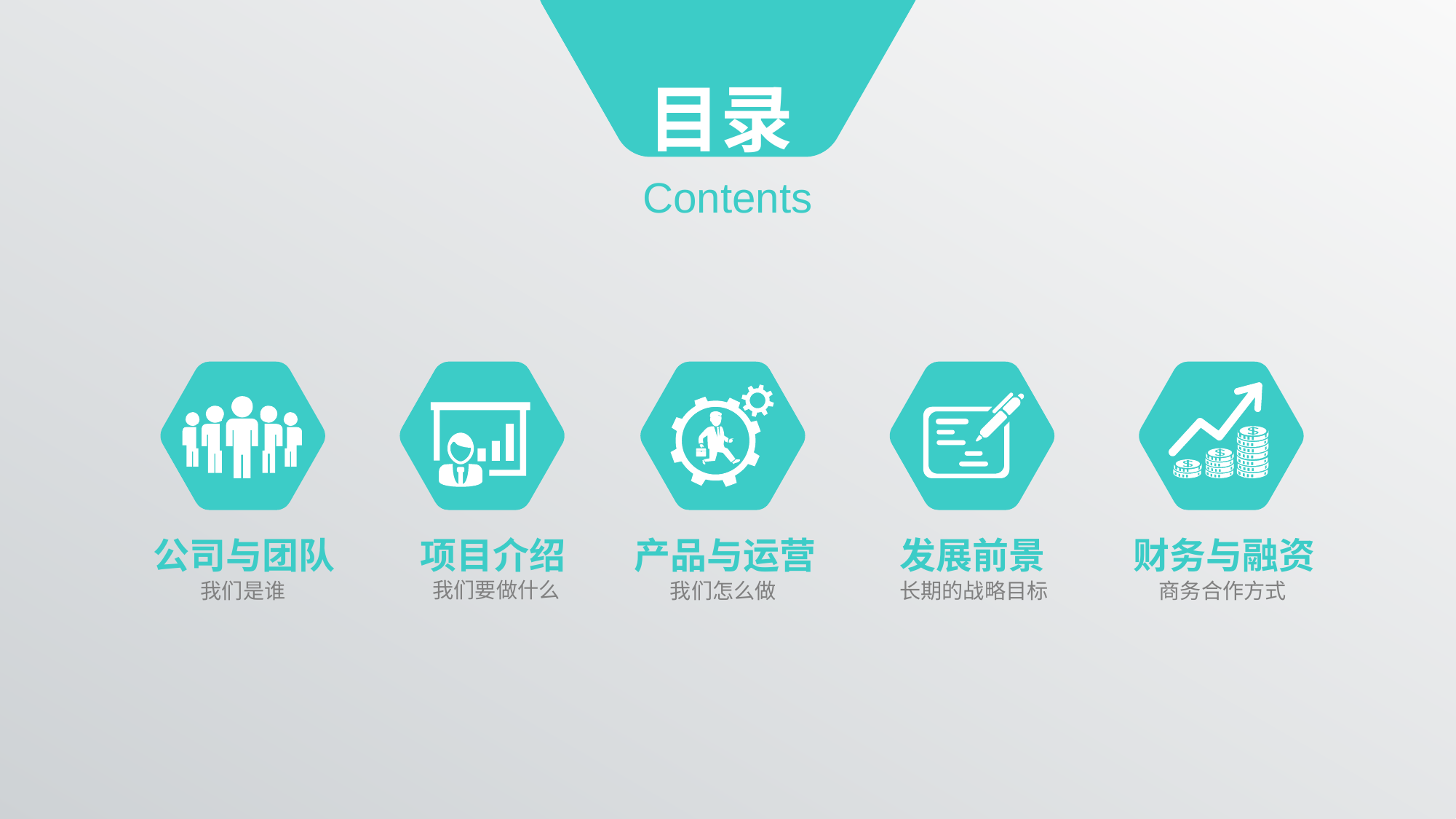

目录
Contents

项目介绍
公司与团队
产品与运营
发展前景
财务与融资
我们要做什么
我们是谁
我们怎么做
长期的战略目标
商务合作方式
延时符